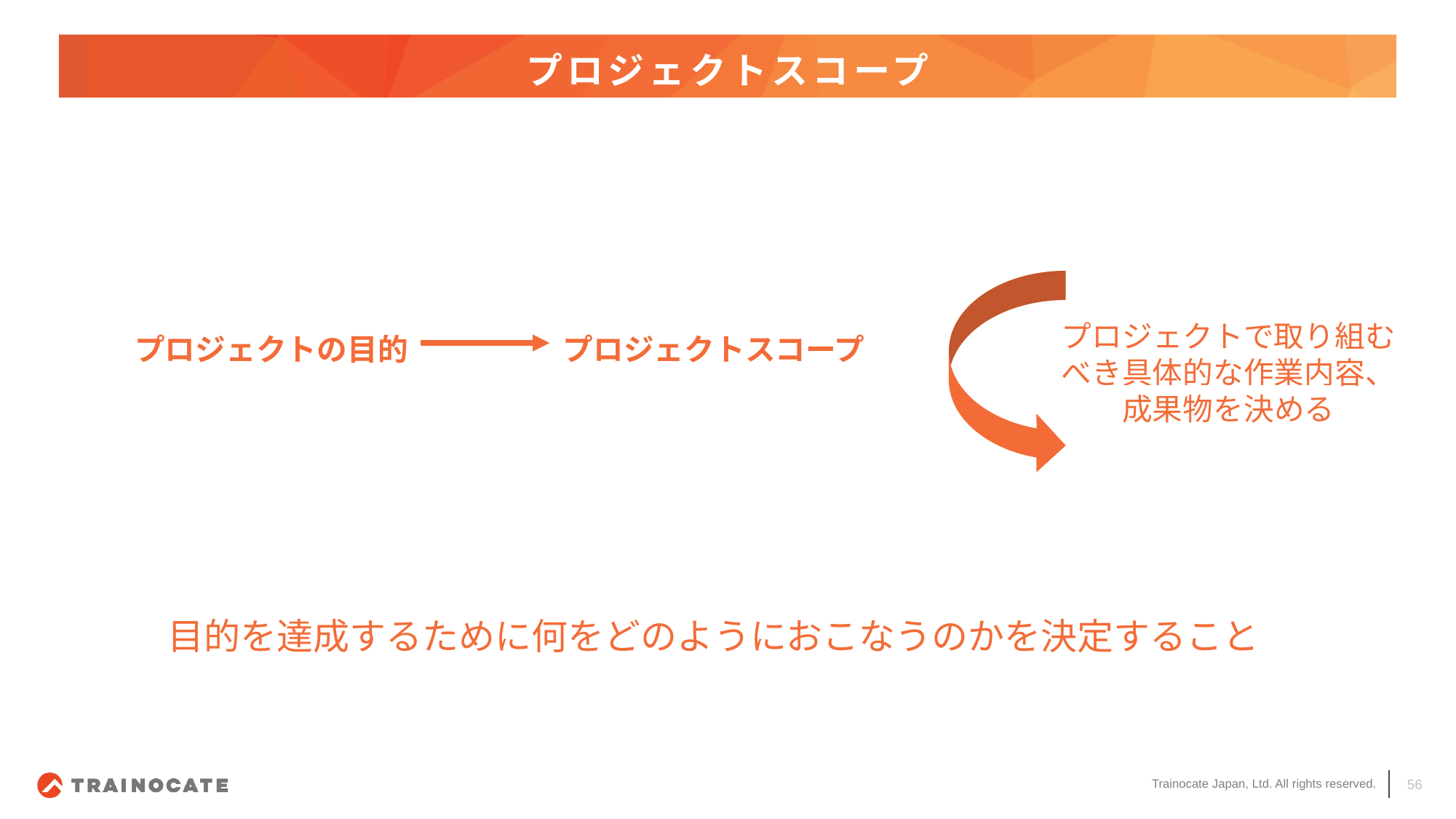

# プロジェクトスコープ

プロジェクトで取り組むべき具体的な作業内容、
成果物を決める
プロジェクトの目的
プロジェクトスコープ
目的を達成するために何をどのようにおこなうのかを決定すること
56